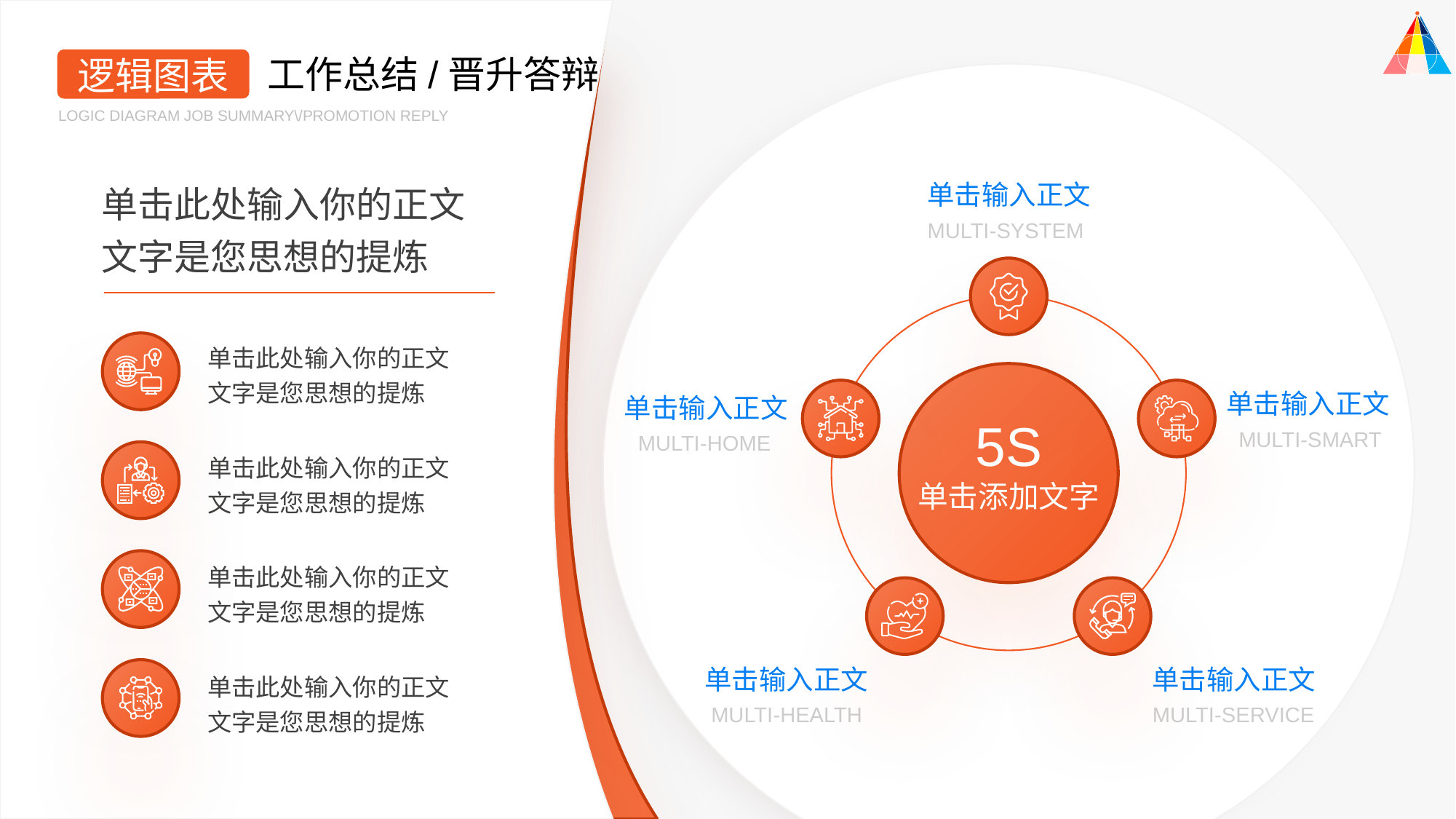

工作总结/晋升答辩

逻辑图表
LOGIC DIAGRAM JOB SUMMARY\/PROMOTION REPLY

单击此处输入你的正文
文字是您思想的提炼
单击输入正文
MULTI-SYSTEM

单击此处输入你的正文
文字是您思想的提炼

单击输入正文
单击输入正文

5S
单击添加文字
MULTI-SMART
MULTI-HOME
单击此处输入你的正文
文字是您思想的提炼

单击此处输入你的正文
文字是您思想的提炼

单击输入正文
单击输入正文

单击此处输入你的正文
文字是您思想的提炼

MULTI-HEALTH
MULTI-SERVICE